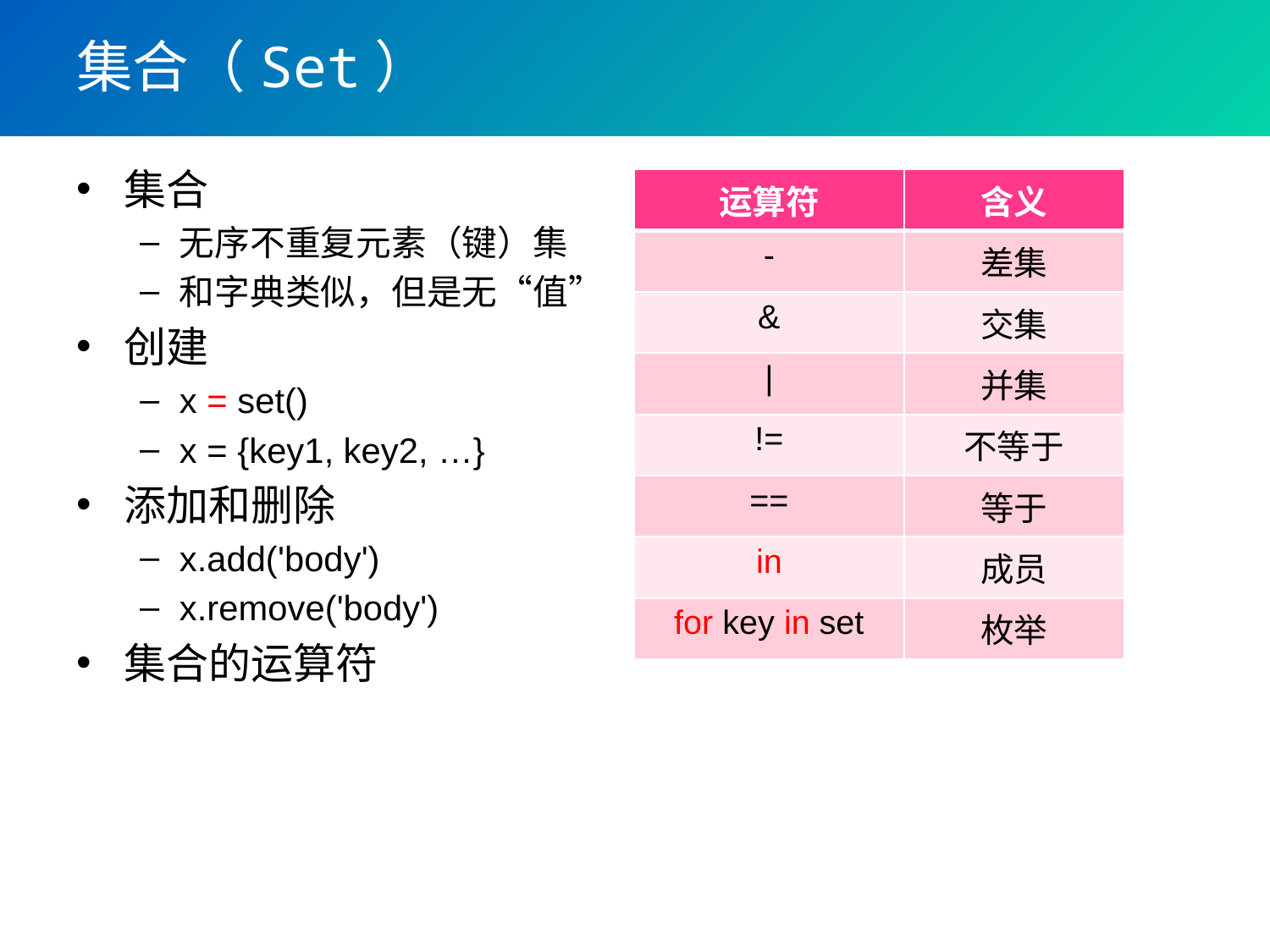

# 集合（Set）
集合
无序不重复元素（键）集
和字典类似，但是无“值”
创建
x = set()
x = {key1, key2, …}
添加和删除
x.add('body')
x.remove('body')
集合的运算符
| 运算符 | 含义 |
| --- | --- |
| - | 差集 |
| & | 交集 |
| | | 并集 |
| != | 不等于 |
| == | 等于 |
| in | 成员 |
| for key in set | 枚举 |